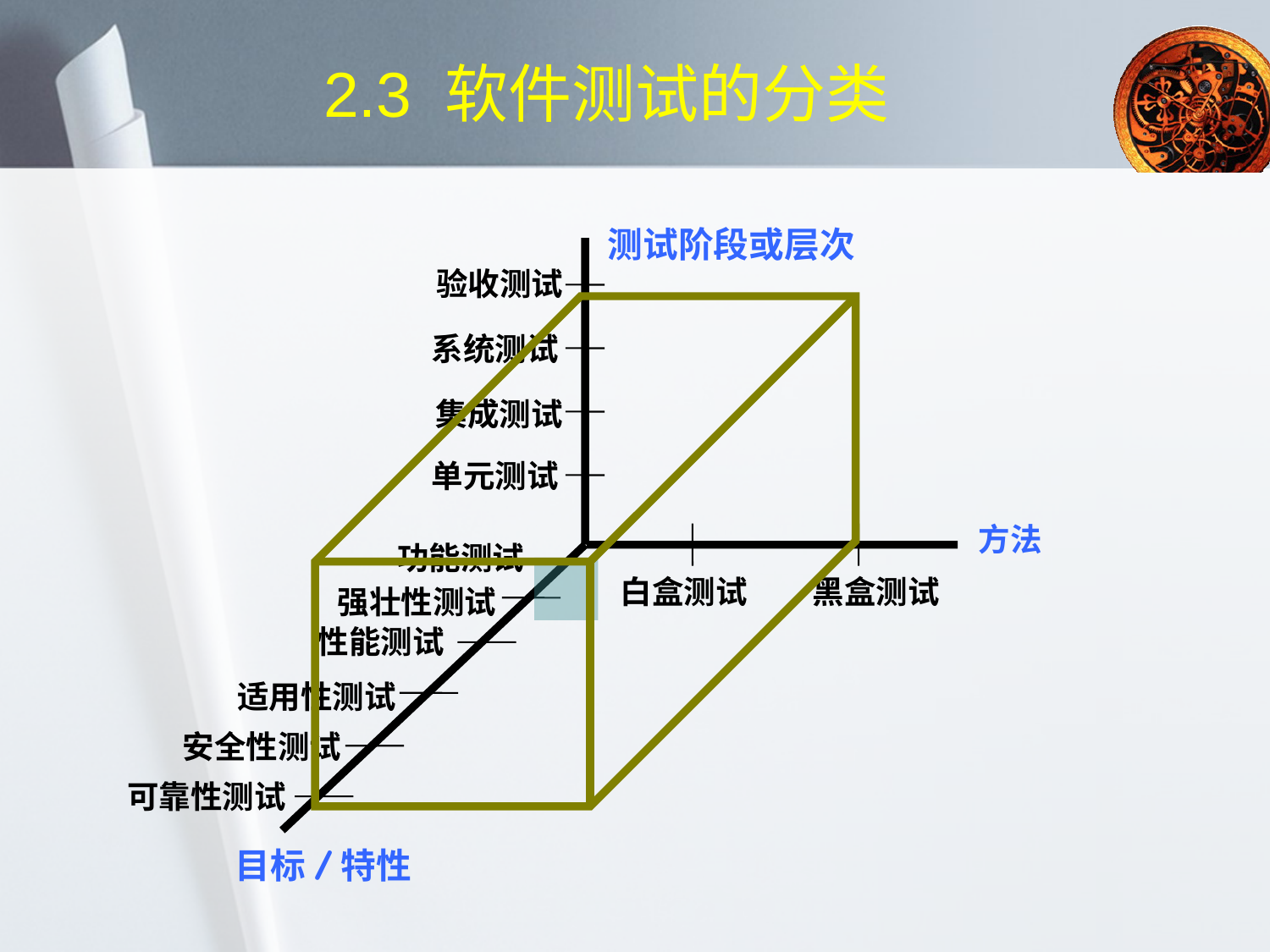

# 2.3 软件测试的分类
测试阶段或层次

验收测试

系统测试

集成测试

单元测试

功能测试

白盒测试
黑盒测试
强壮性测试

性能测试

适用性测试

安全性测试

可靠性测试

目标/特性
方法